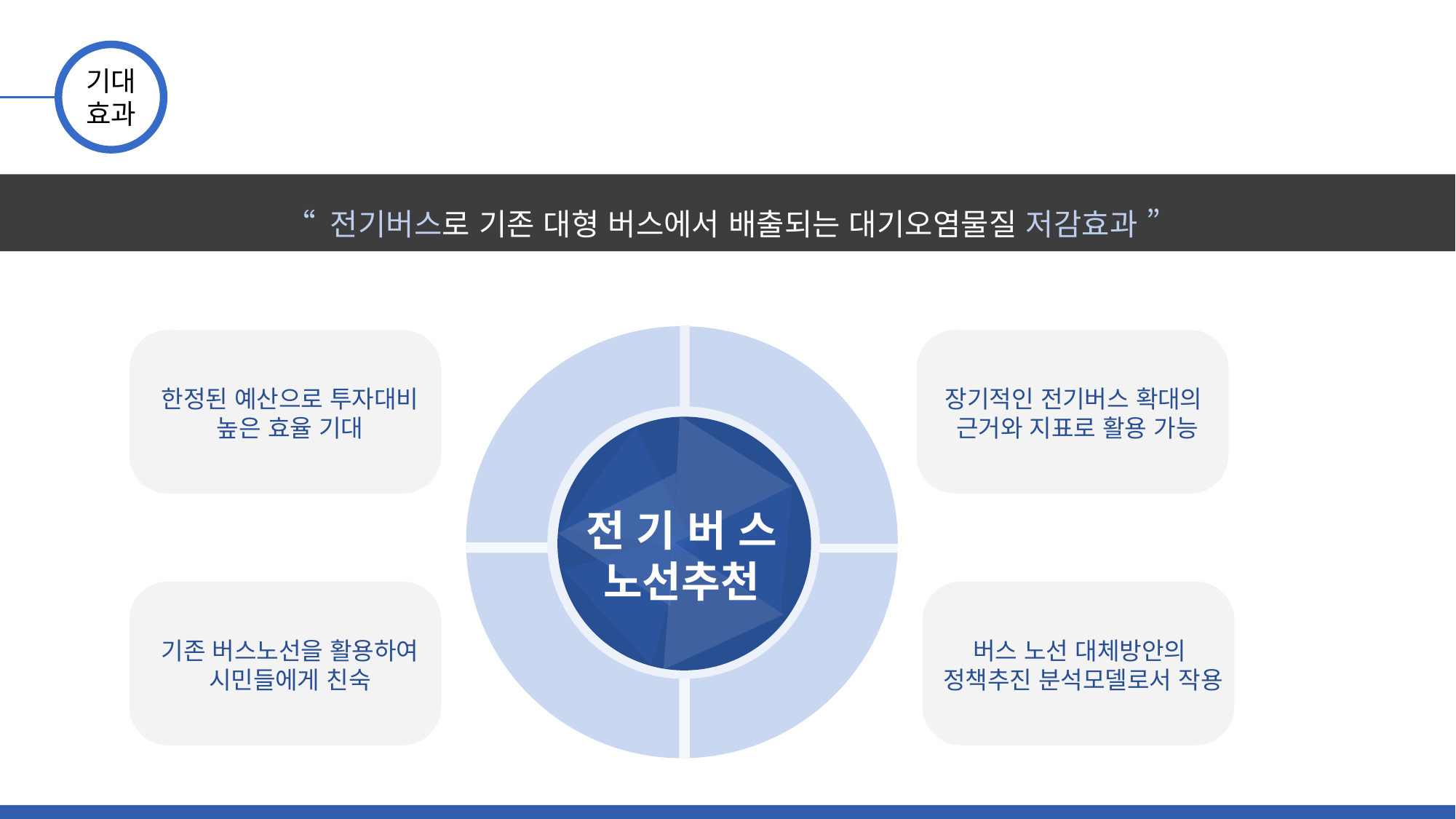

기대
효과

“ 전기버스로 기존 대형 버스에서 배출되는 대기오염물질 저감효과 ”

한정된 예산으로 투자대비
높은 효율 기대

장기적인 전기버스 확대의
근거와 지표로 활용 가능

전 기 버 스
노선추천

기존 버스노선을 활용하여
시민들에게 친숙

버스 노선 대체방안의
정책추진 분석모델로서 작용